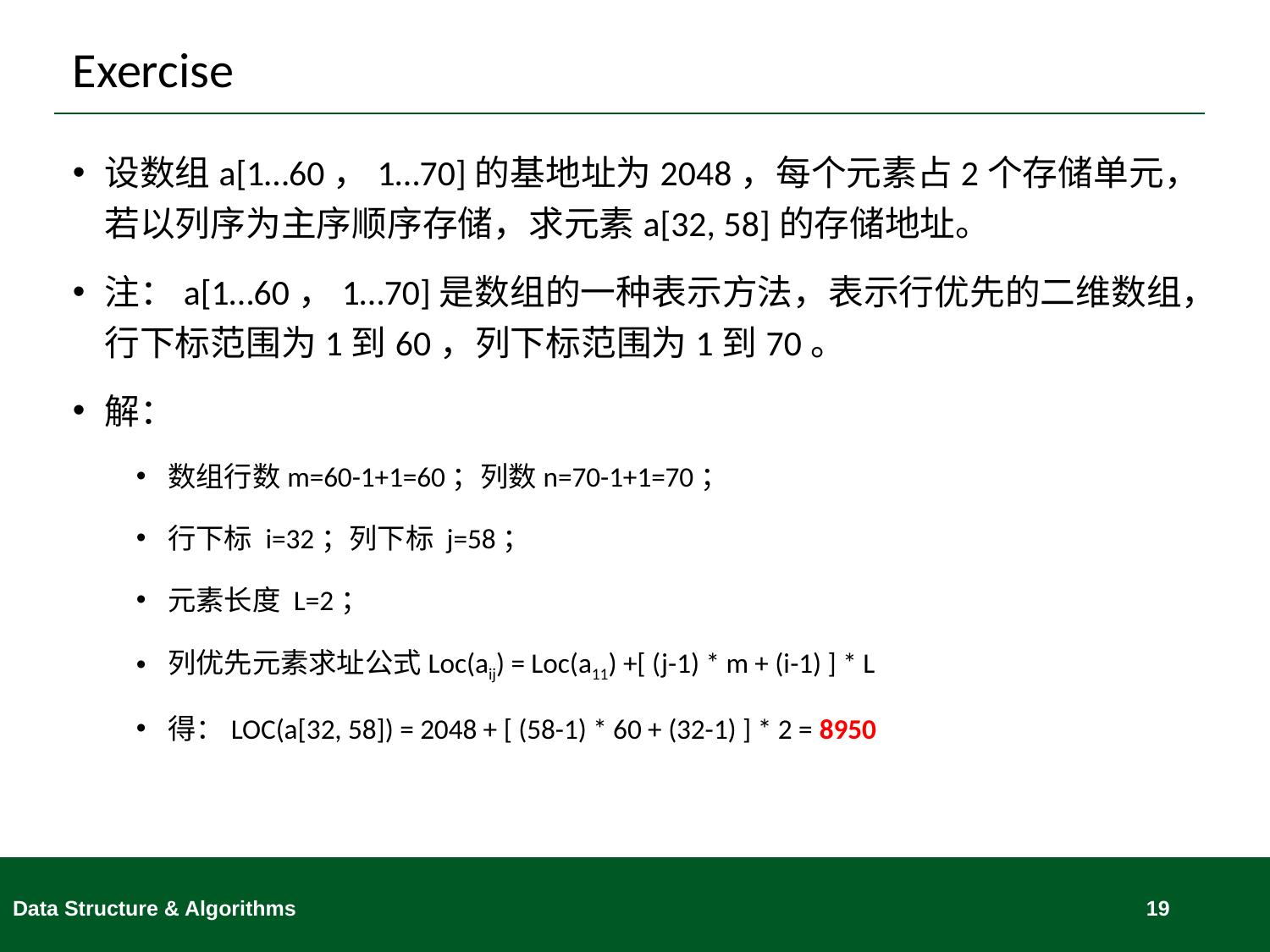

# Exercise
设数组a[1…60，1…70]的基地址为2048，每个元素占2个存储单元，若以列序为主序顺序存储，求元素a[32, 58]的存储地址。
注：a[1…60，1…70]是数组的一种表示方法，表示行优先的二维数组，行下标范围为1到60，列下标范围为1到70。
解：
数组行数m=60-1+1=60；列数n=70-1+1=70；
行下标 i=32；列下标 j=58；
元素长度 L=2；
列优先元素求址公式Loc(aij) = Loc(a11) +[ (j-1) * m + (i-1) ] * L
得：LOC(a[32, 58]) = 2048 + [ (58-1) * 60 + (32-1) ] * 2 = 8950
Data Structure & Algorithms
19